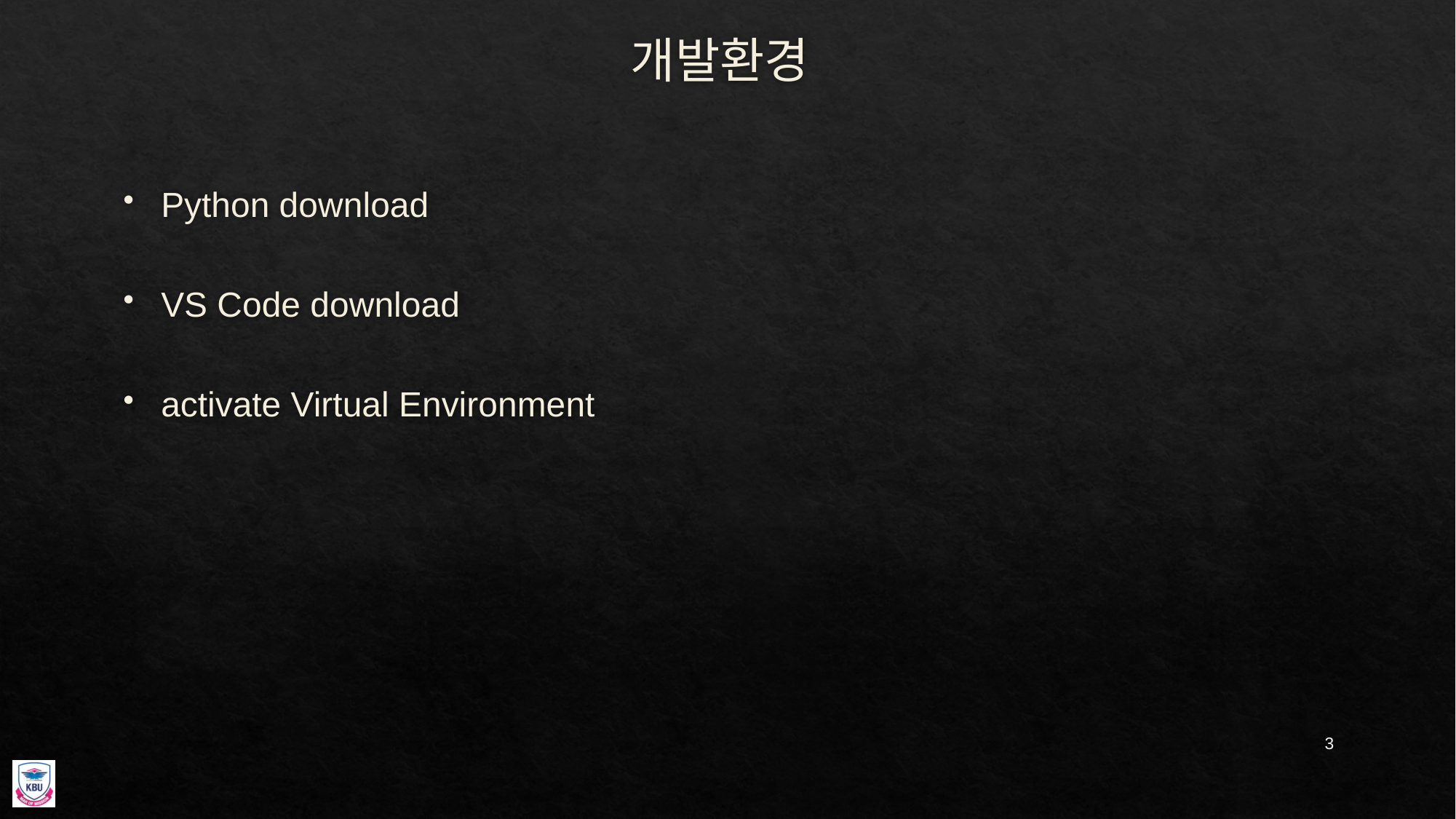

# 개발환경
Python download
VS Code download
activate Virtual Environment
3